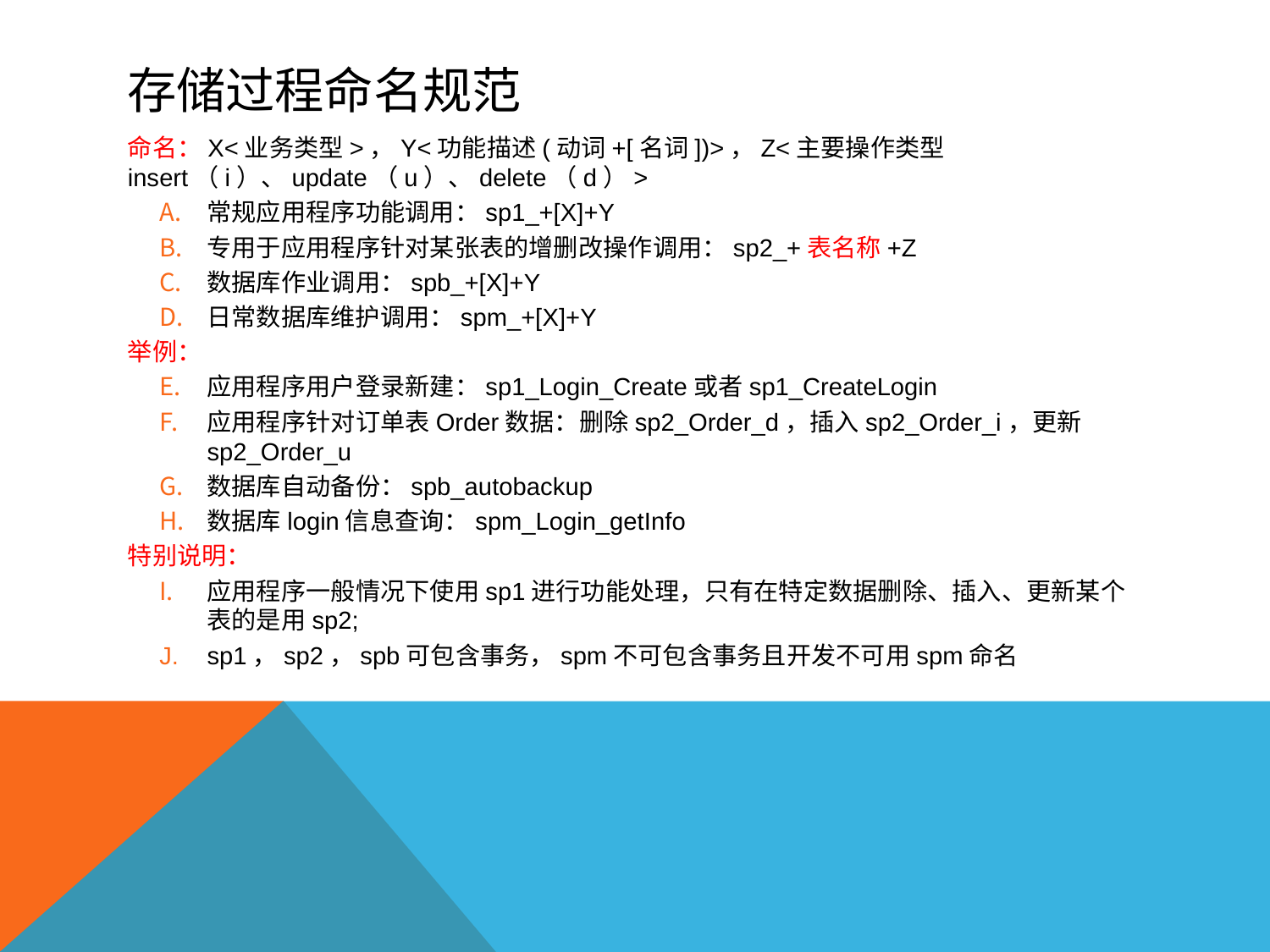

# 存储过程命名规范
命名：X<业务类型>，Y<功能描述(动词+[名词])>，Z<主要操作类型insert（i）、update（u）、delete（d）>
常规应用程序功能调用：sp1_+[X]+Y
专用于应用程序针对某张表的增删改操作调用：sp2_+表名称+Z
数据库作业调用：spb_+[X]+Y
日常数据库维护调用：spm_+[X]+Y
举例：
应用程序用户登录新建：sp1_Login_Create或者sp1_CreateLogin
应用程序针对订单表Order数据：删除sp2_Order_d，插入sp2_Order_i，更新sp2_Order_u
数据库自动备份：spb_autobackup
数据库login信息查询：spm_Login_getInfo
特别说明：
应用程序一般情况下使用sp1进行功能处理，只有在特定数据删除、插入、更新某个表的是用sp2;
sp1，sp2，spb可包含事务，spm不可包含事务且开发不可用spm命名